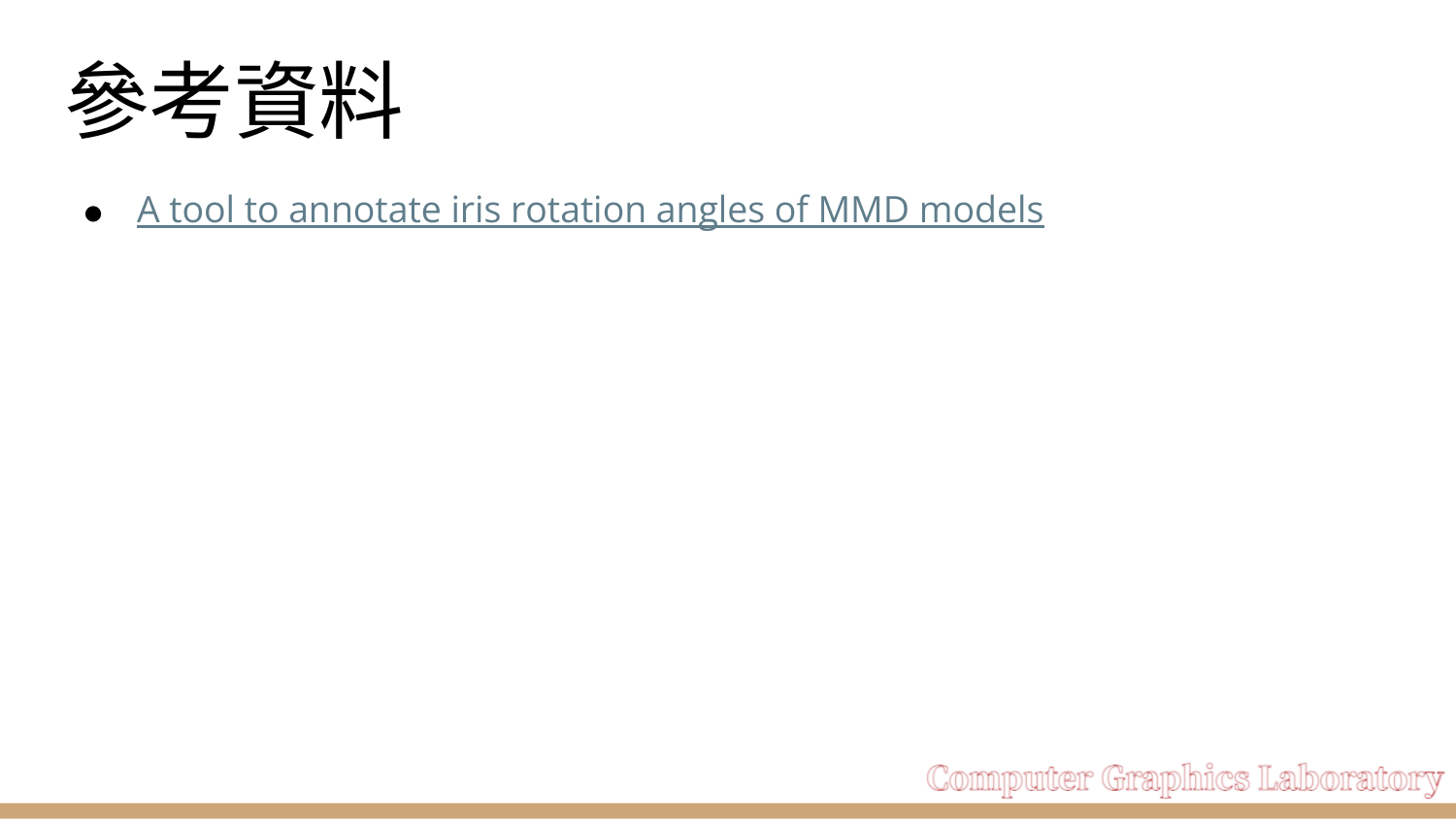

# 參考資料
A tool to annotate iris rotation angles of MMD models